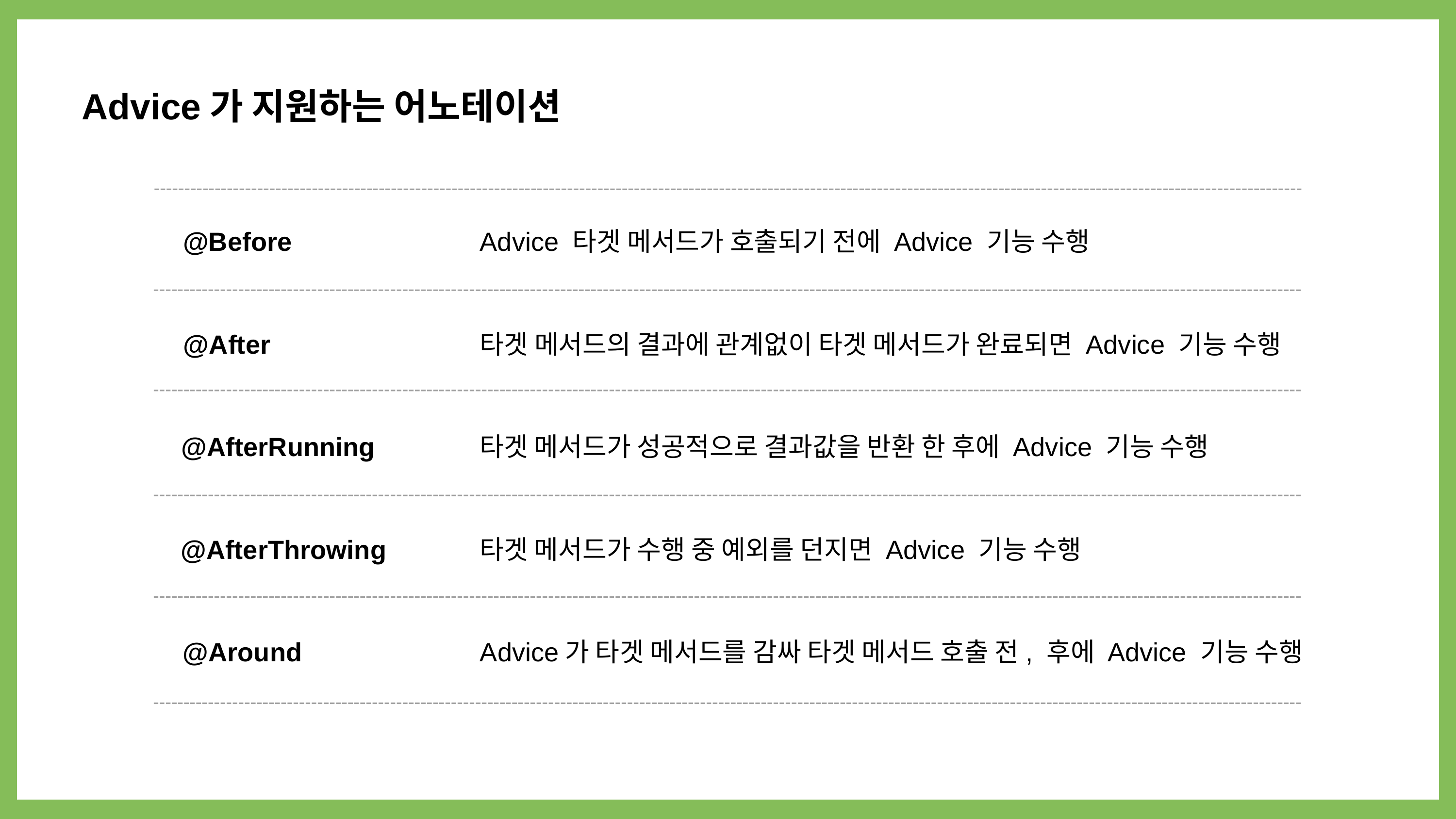

Advice가 지원하는 어노테이션

@Before
Advice 타겟 메서드가 호출되기 전에 Advice 기능 수행

@After
타겟 메서드의 결과에 관계없이 타겟 메서드가 완료되면 Advice 기능 수행

@AfterRunning
타겟 메서드가 성공적으로 결과값을 반환 한 후에 Advice 기능 수행

@AfterThrowing
타겟 메서드가 수행 중 예외를 던지면 Advice 기능 수행

@Around
Advice가 타겟 메서드를 감싸 타겟 메서드 호출 전, 후에 Advice 기능 수행